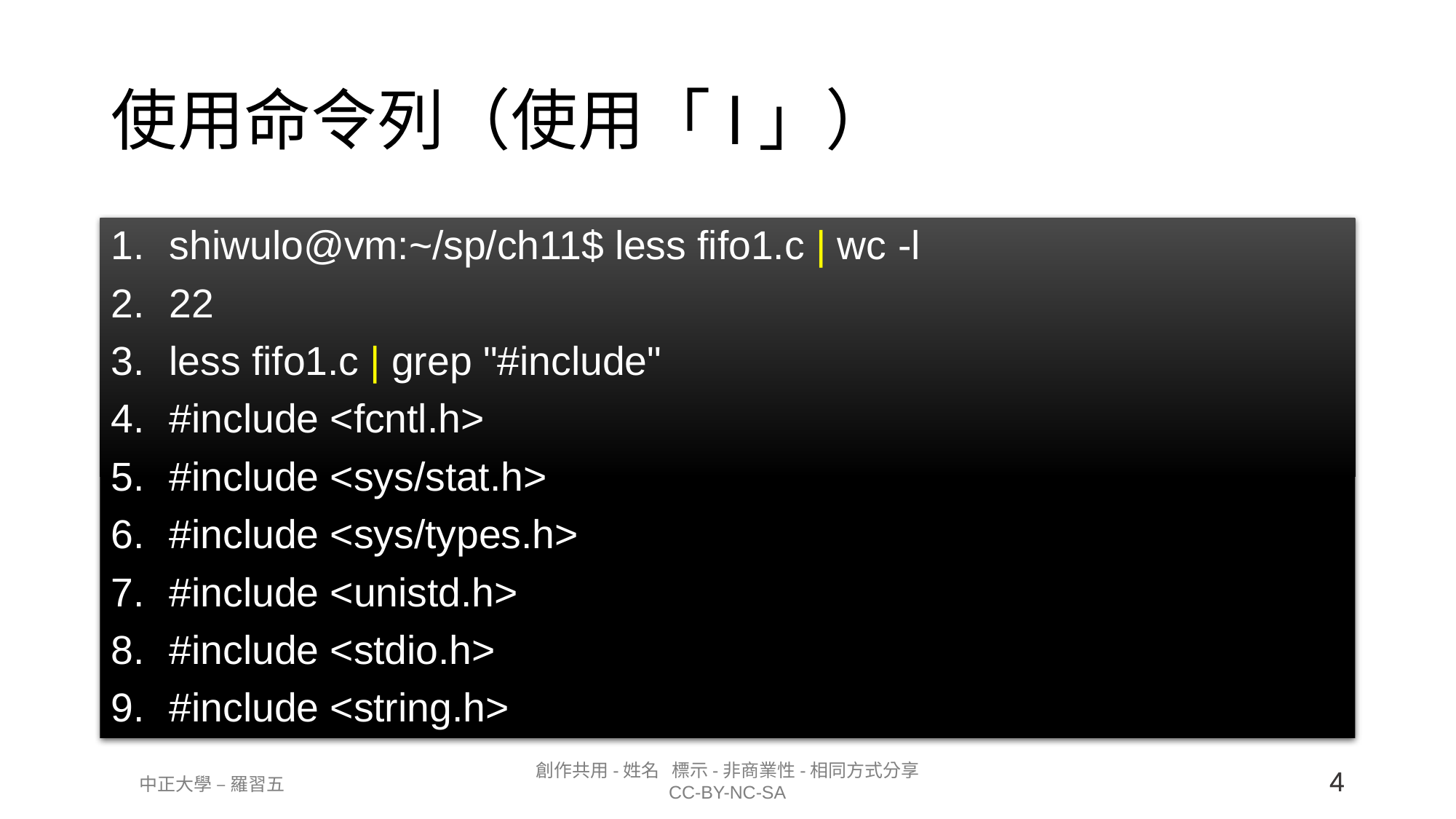

# 使用命令列（使用「l」）
shiwulo@vm:~/sp/ch11$ less fifo1.c | wc -l
22
less fifo1.c | grep "#include"
#include <fcntl.h>
#include <sys/stat.h>
#include <sys/types.h>
#include <unistd.h>
#include <stdio.h>
#include <string.h>